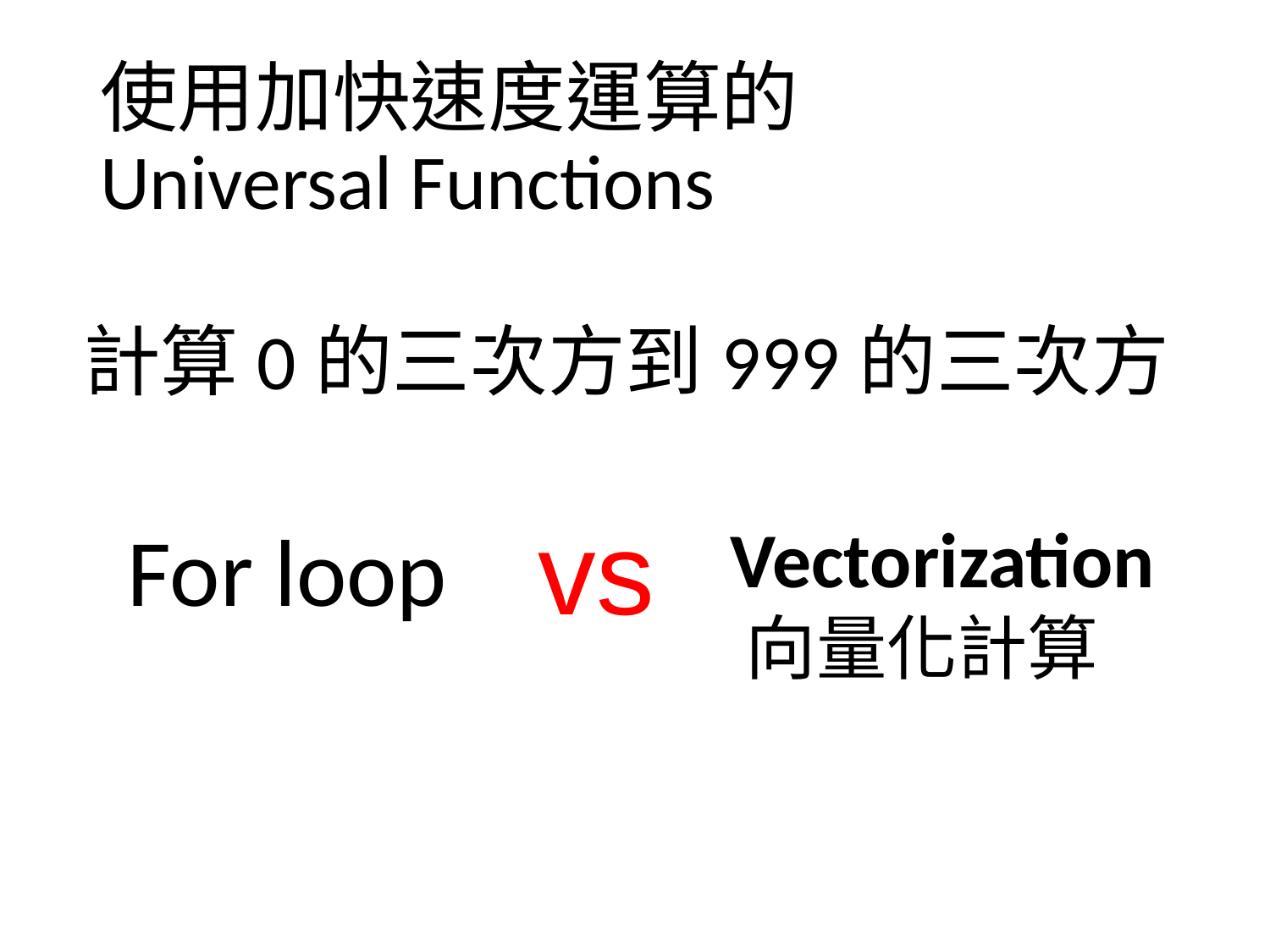

# 使用加快速度運算的 Universal Functions
計算0的三次方到999的三次方

vs
Vectorization
For loop
向量化計算